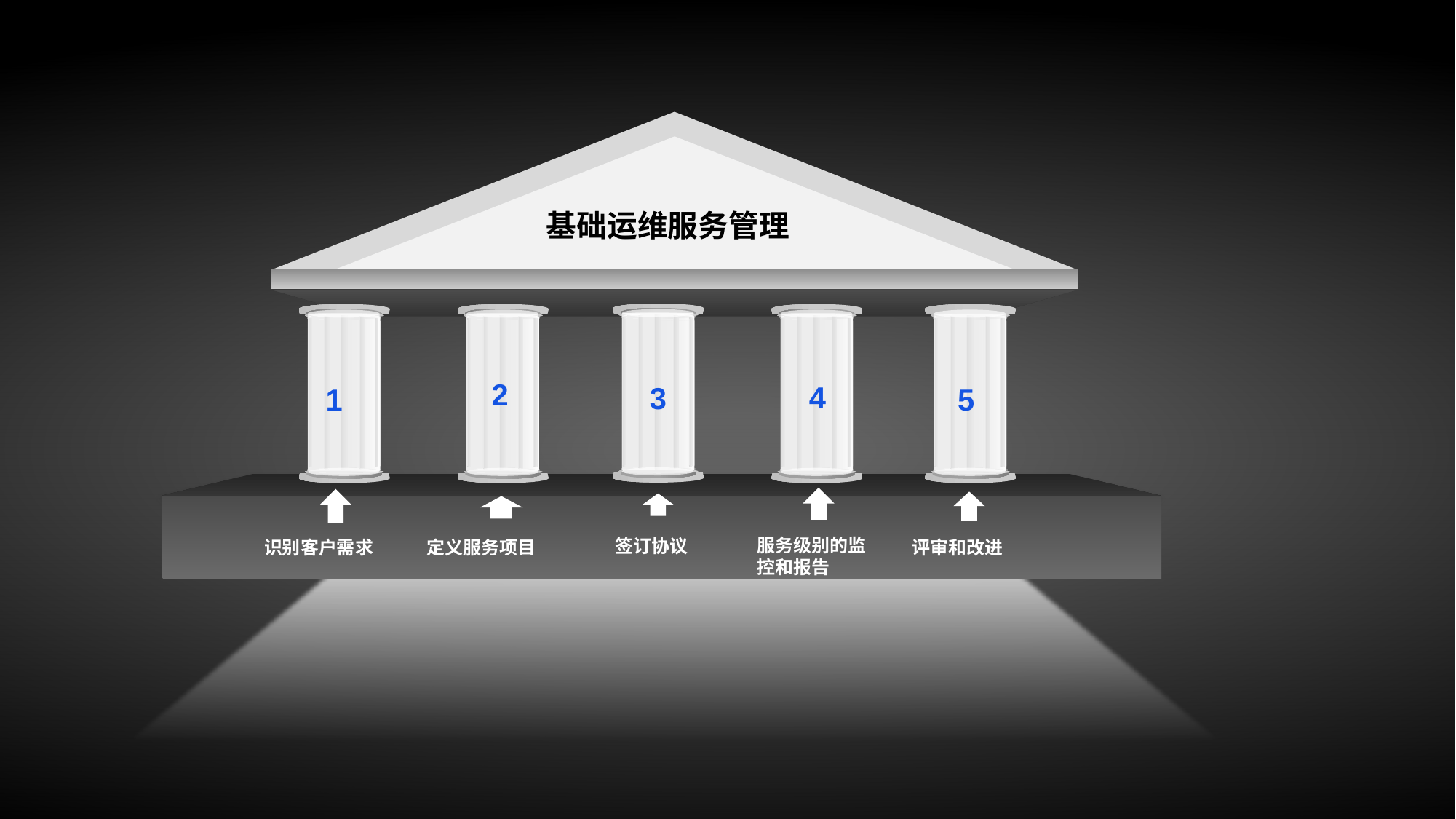

基础运维服务管理

2

定义服务项目
4

服务级别的监控和报告
3

签订协议
5

评审和改进
1

识别客户需求